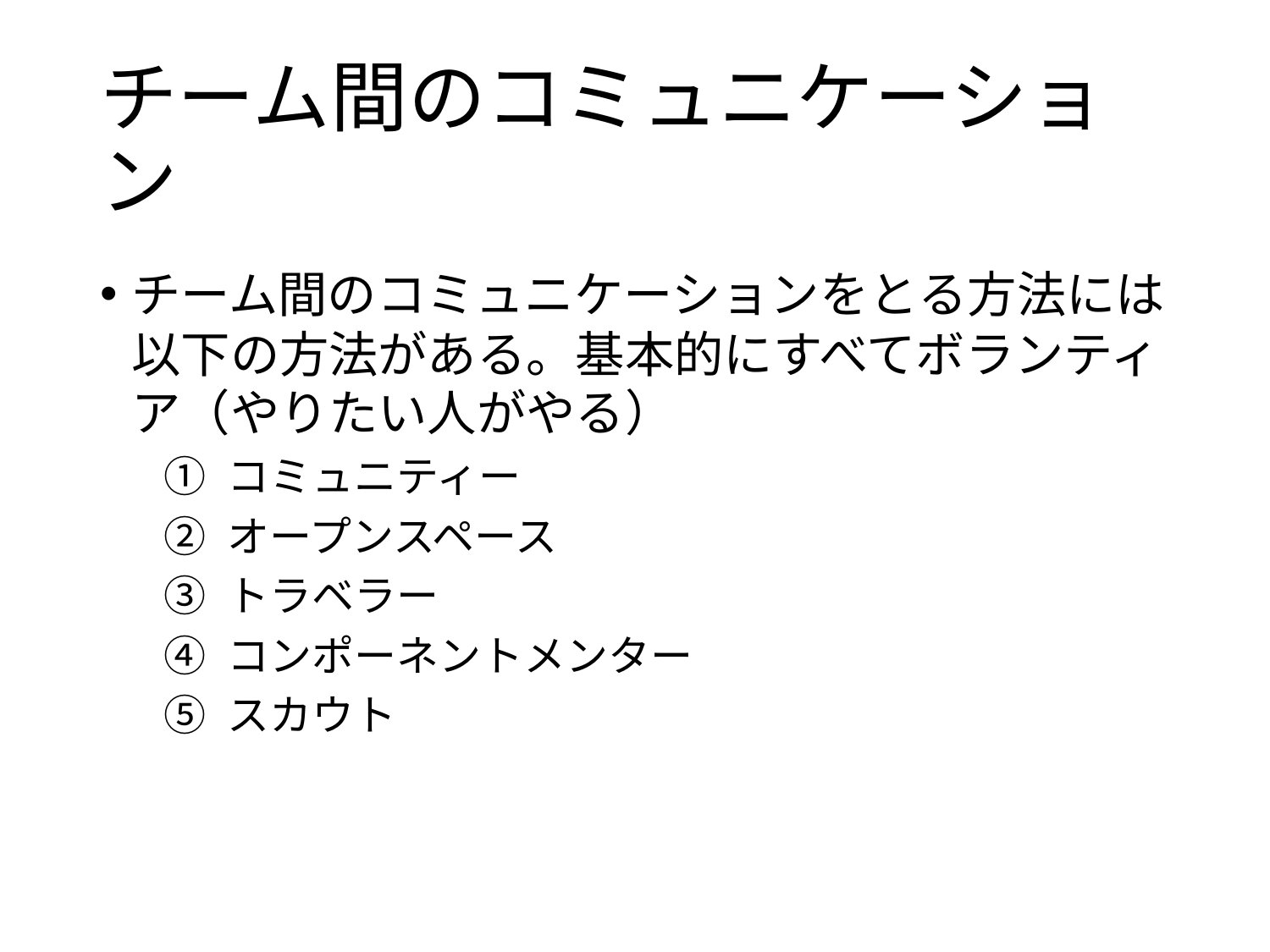

# チーム間のコミュニケーション
チーム間のコミュニケーションをとる方法には以下の方法がある。基本的にすべてボランティア（やりたい人がやる）
コミュニティー
オープンスペース
トラベラー
コンポーネントメンター
スカウト